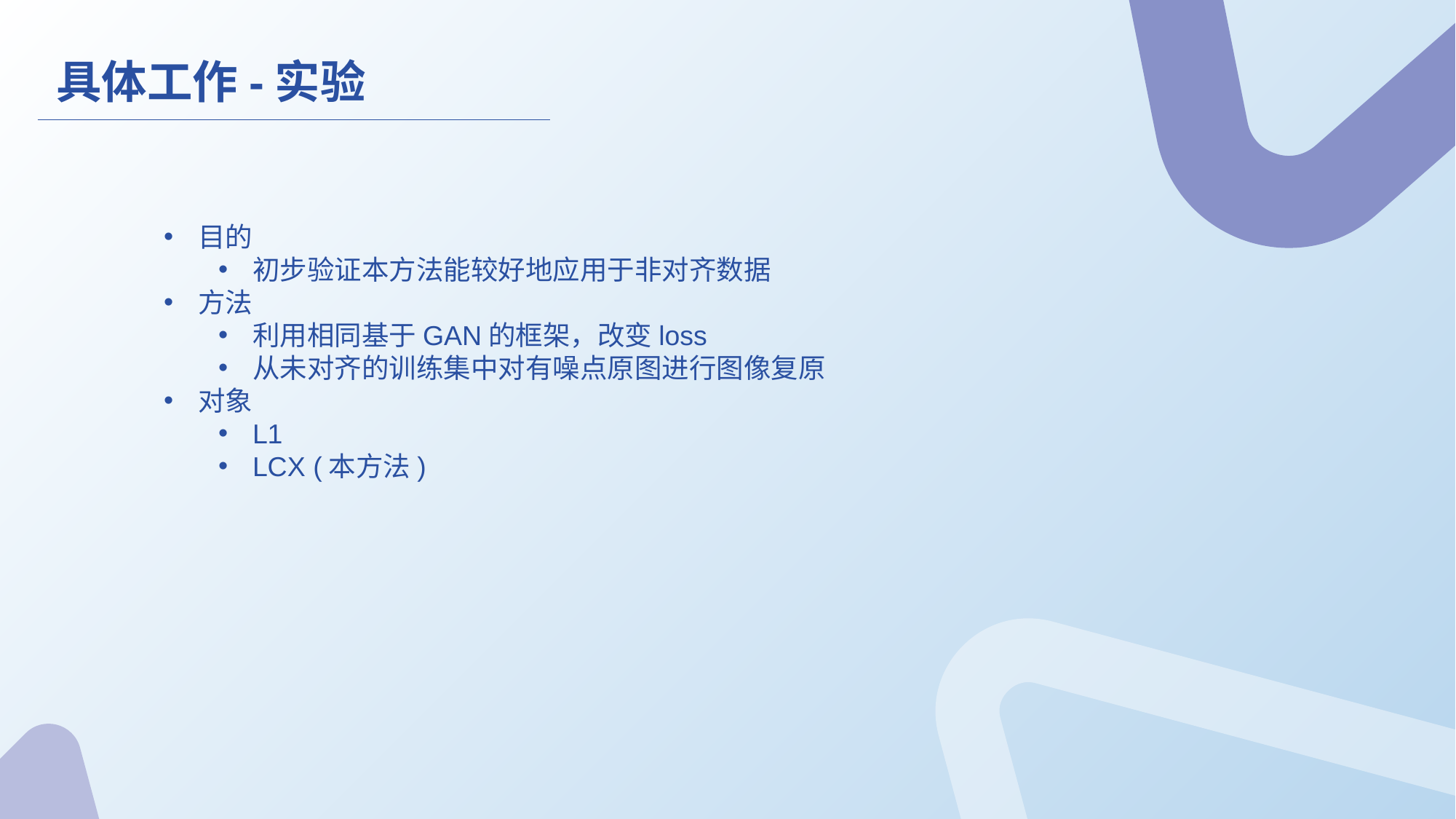

具体工作-实验
目的
初步验证本方法能较好地应用于非对齐数据
方法
利用相同基于GAN的框架，改变loss
从未对齐的训练集中对有噪点原图进行图像复原
对象
L1
LCX (本方法)